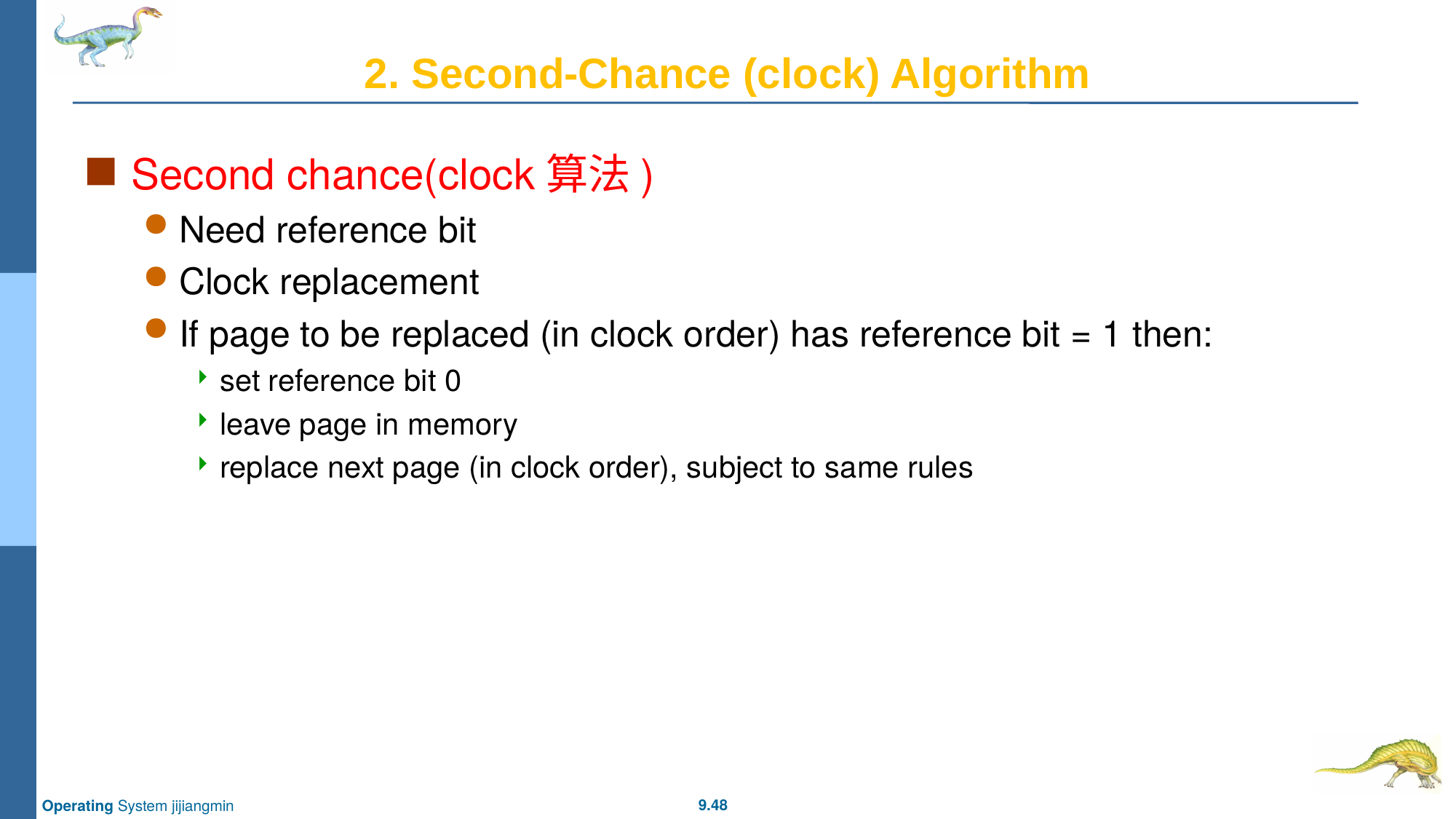

# 2. Second-Chance (clock) Algorithm
Second chance(clock算法)
Need reference bit
Clock replacement
If page to be replaced (in clock order) has reference bit = 1 then:
set reference bit 0
leave page in memory
replace next page (in clock order), subject to same rules